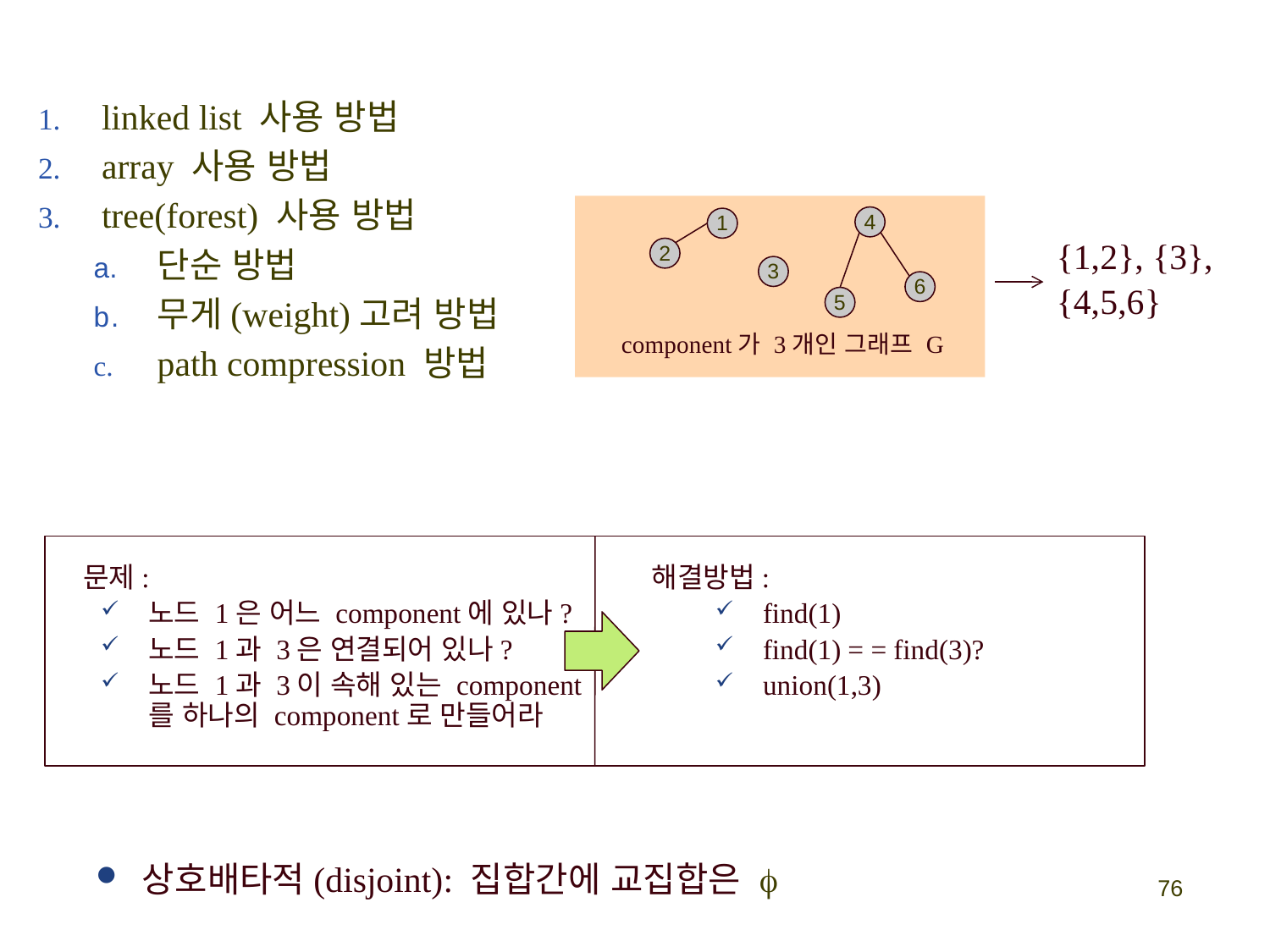

linked list 사용 방법
array 사용 방법
tree(forest) 사용 방법
단순 방법
무게(weight)고려 방법
path compression 방법

4
1
2
3
6
5
component가 3개인 그래프 G
{1,2}, {3},
{4,5,6}

     문제:
노드 1은 어느 component에 있나?
노드 1과 3은 연결되어 있나?
노드 1과 3이 속해 있는 component를 하나의 component로 만들어라
해결방법:
find(1)
find(1) = = find(3)?
union(1,3)

 상호배타적(disjoint): 집합간에 교집합은 φ
76